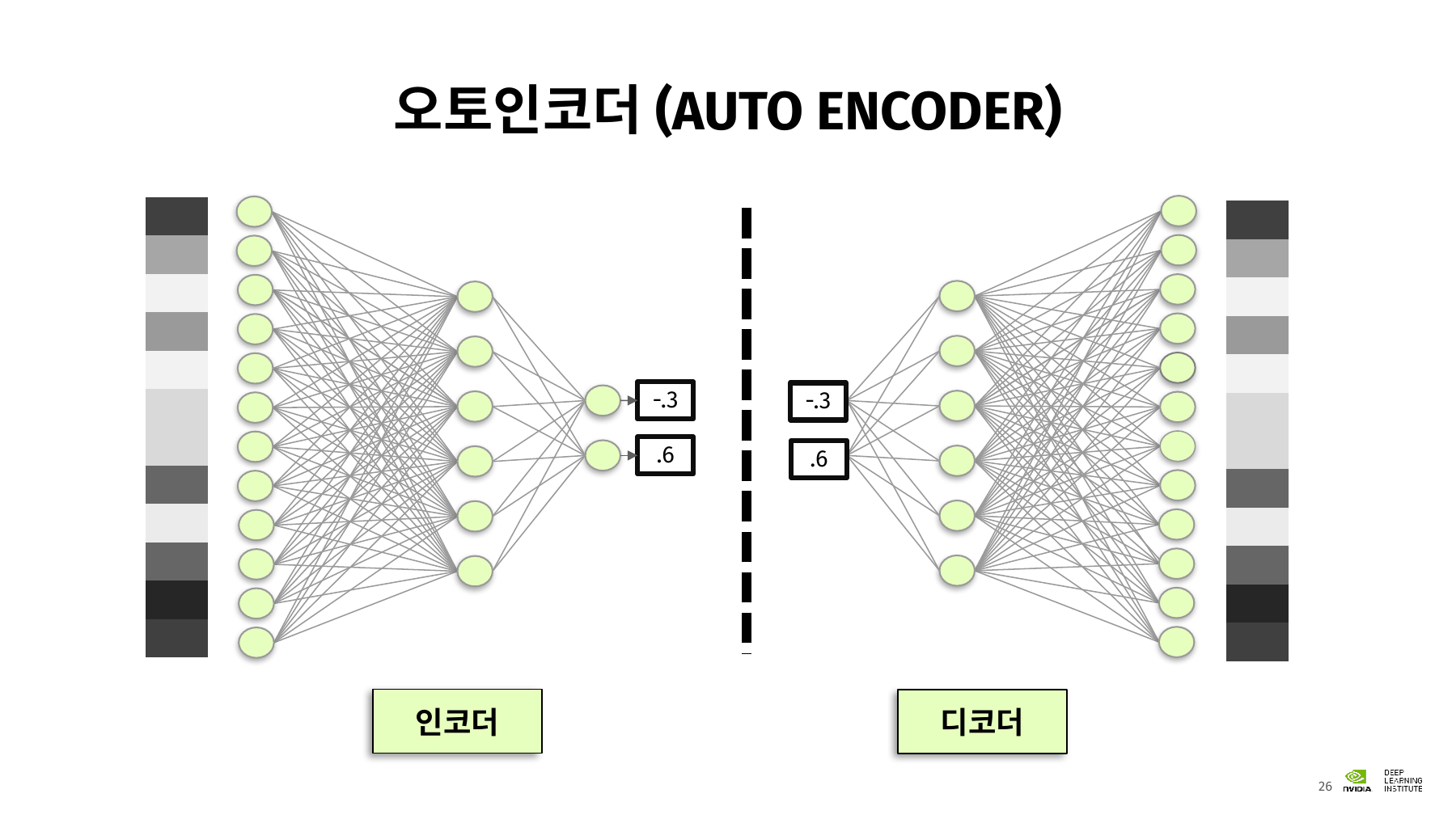

# 오토인코더(Auto Encoder)

-.3

.6

|  |
| --- |
|  |
|  |
|  |
|  |
|  |
|  |
|  |
|  |
|  |
|  |
|  |
|  |
| --- |
|  |
|  |
|  |
|  |
|  |
|  |
|  |
|  |
|  |
|  |
|  |
-.3
.6
인코더
디코더